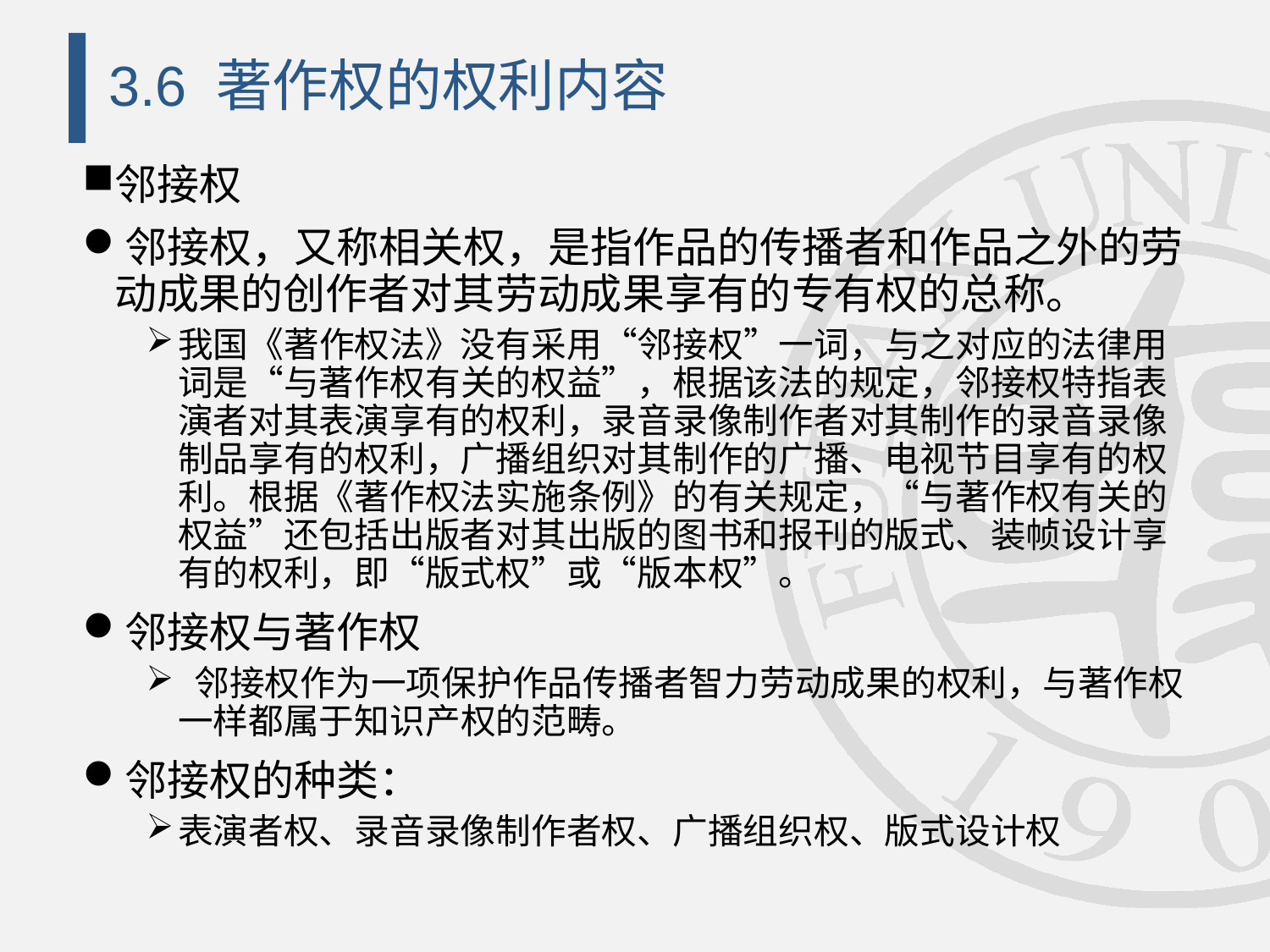

# 3.6 著作权的权利内容
邻接权
邻接权，又称相关权，是指作品的传播者和作品之外的劳动成果的创作者对其劳动成果享有的专有权的总称。
我国《著作权法》没有采用“邻接权”一词，与之对应的法律用词是“与著作权有关的权益”，根据该法的规定，邻接权特指表演者对其表演享有的权利，录音录像制作者对其制作的录音录像制品享有的权利，广播组织对其制作的广播、电视节目享有的权利。根据《著作权法实施条例》的有关规定，“与著作权有关的权益”还包括出版者对其出版的图书和报刊的版式、装帧设计享有的权利，即“版式权”或“版本权”。
邻接权与著作权
 邻接权作为一项保护作品传播者智力劳动成果的权利，与著作权一样都属于知识产权的范畴。
邻接权的种类：
表演者权、录音录像制作者权、广播组织权、版式设计权